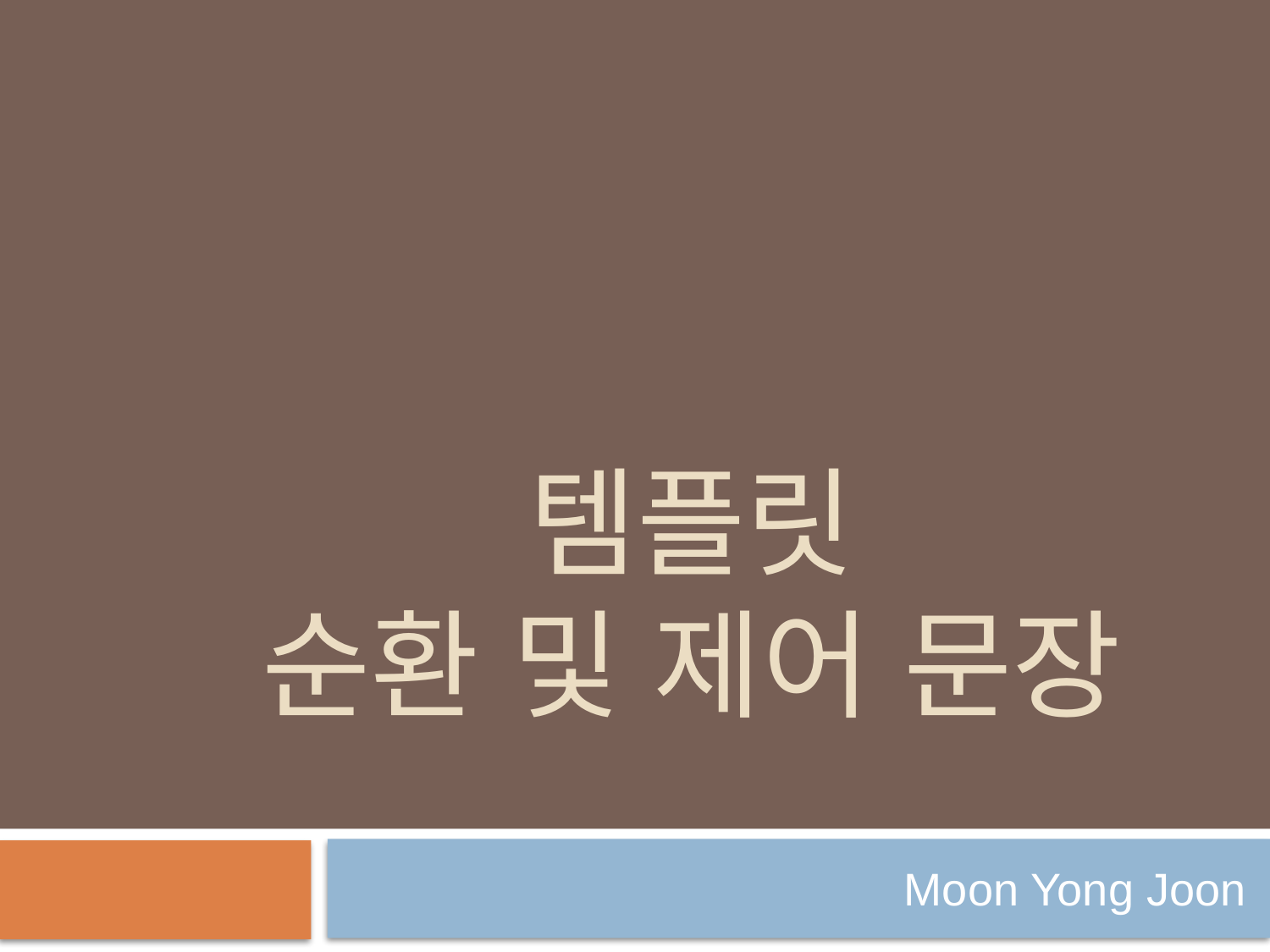

# 템플릿 순환 및 제어 문장
Moon Yong Joon